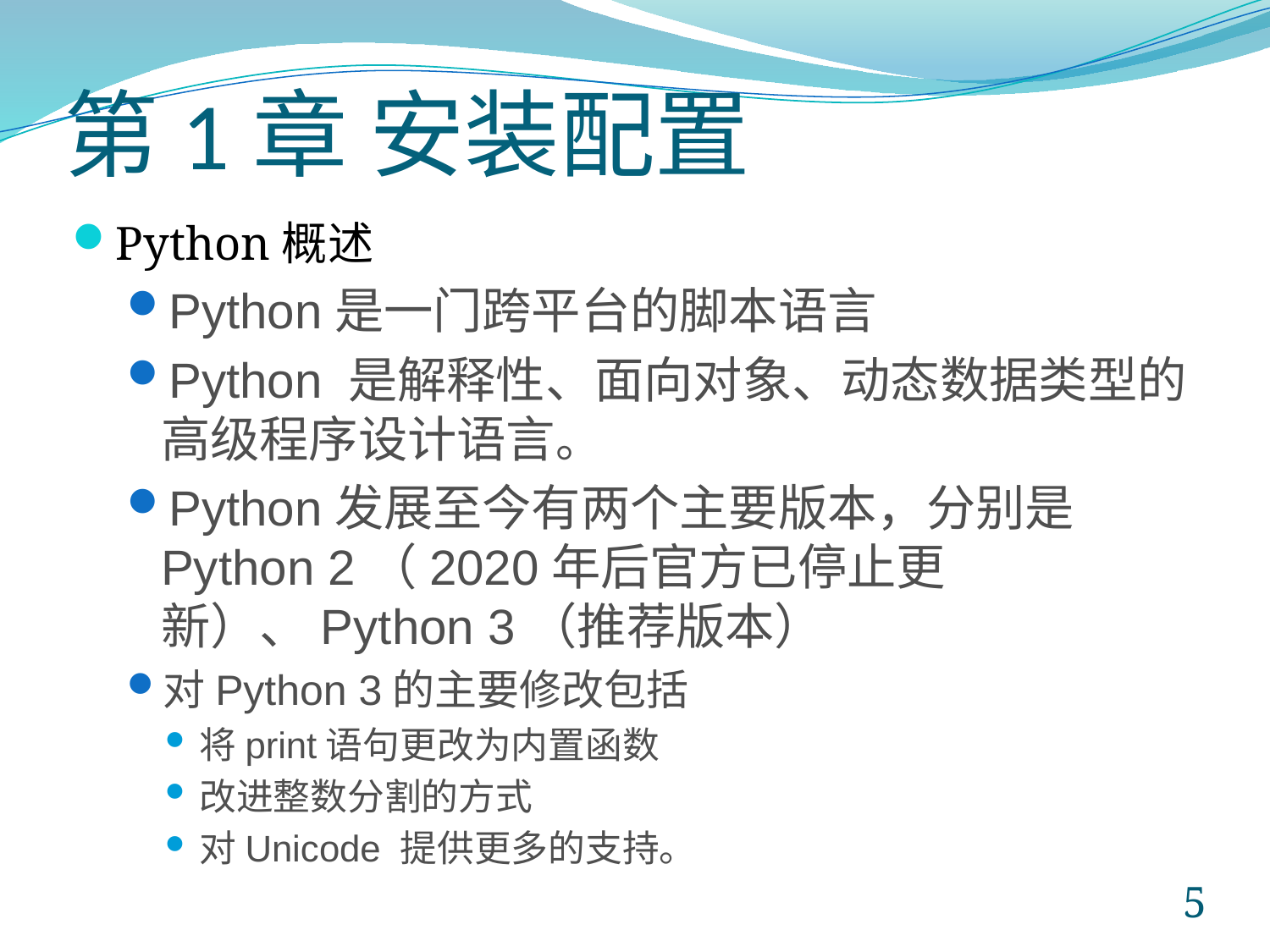

# 第1章 安装配置
Python概述
Python是一门跨平台的脚本语言
Python 是解释性、面向对象、动态数据类型的高级程序设计语言。
Python发展至今有两个主要版本，分别是Python 2（2020年后官方已停止更新）、Python 3（推荐版本）
对Python 3的主要修改包括
将print语句更改为内置函数
改进整数分割的方式
对Unicode 提供更多的支持。

5